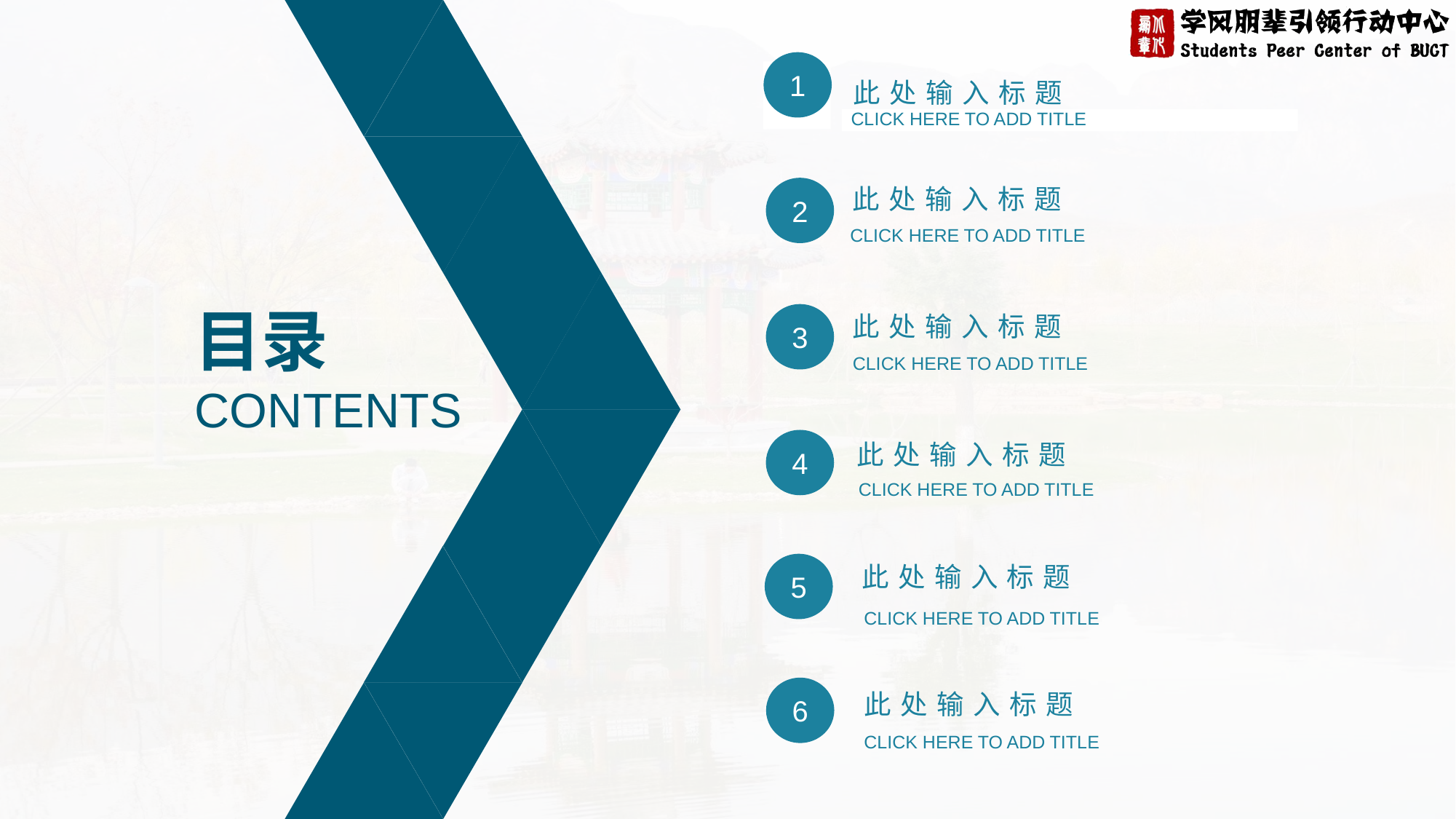

1

CLICK HERE TO ADD TITLE
此处输入标题
2
CLICK HERE TO ADD TITLE
3
此处输入标题
CLICK HERE TO ADD TITLE
4
此处输入标题
CLICK HERE TO ADD TITLE
5
此处输入标题
CLICK HERE TO ADD TITLE
6
此处输入标题
CLICK HERE TO ADD TITLE
此处输入标题
目录CONTENTS